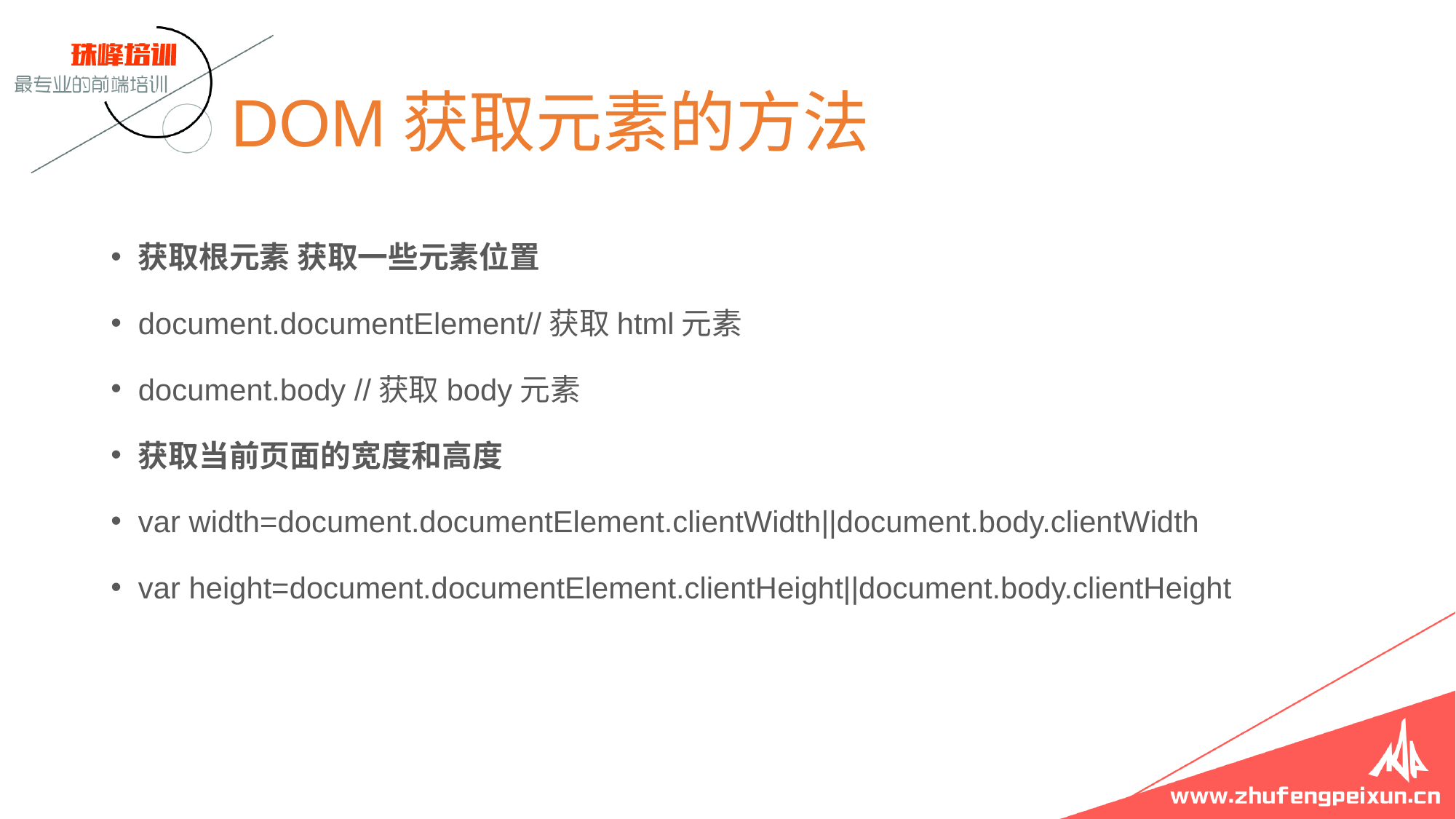

# DOM获取元素的方法
获取根元素 获取一些元素位置
document.documentElement//获取html元素
document.body //获取body元素
获取当前页面的宽度和高度
var width=document.documentElement.clientWidth||document.body.clientWidth
var height=document.documentElement.clientHeight||document.body.clientHeight